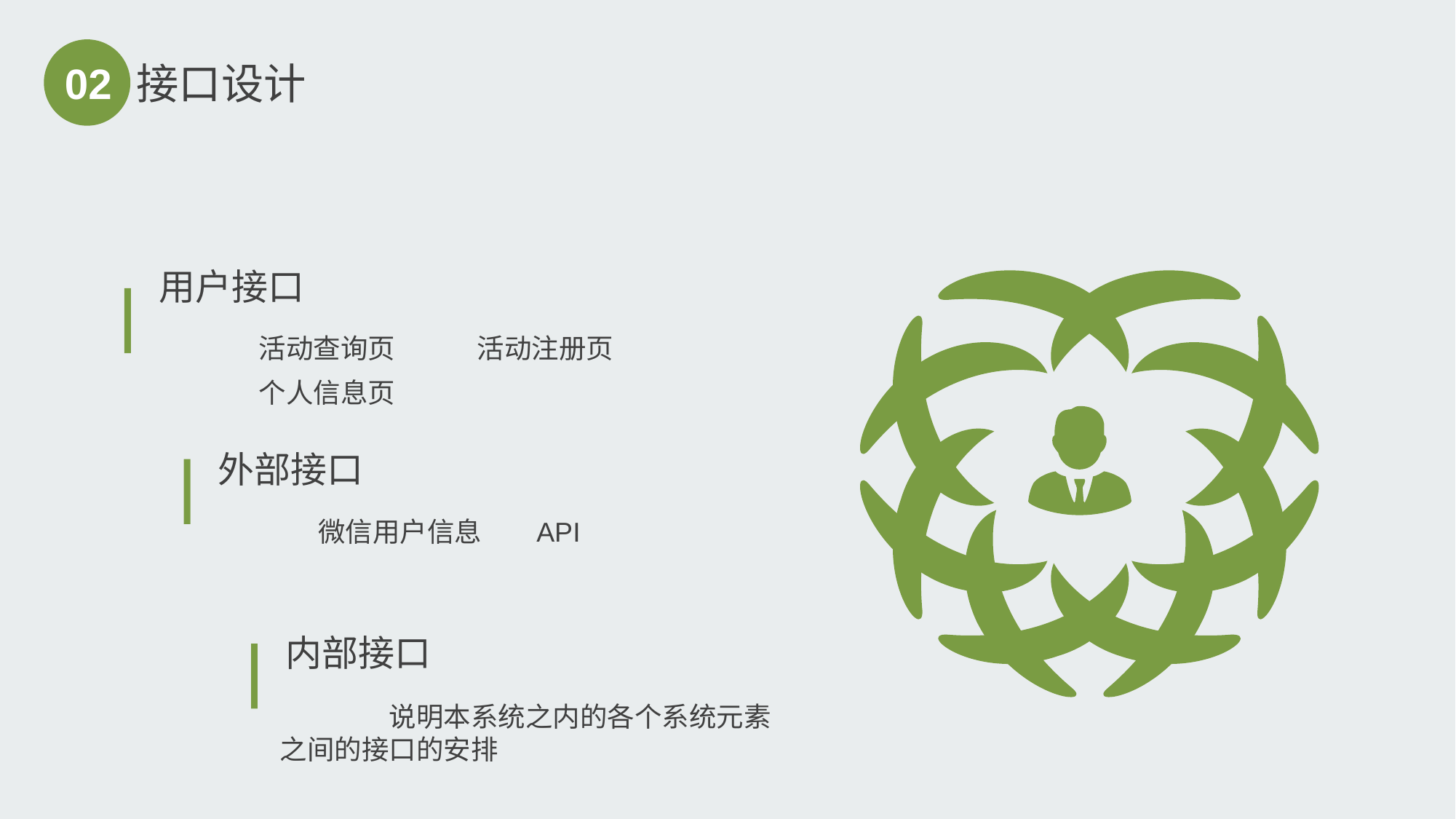

02
接口设计

 用户接口
	活动查询页	活动注册页
	个人信息页

 外部接口
	微信用户信息	API

 内部接口
	说明本系统之内的各个系统元素之间的接口的安排